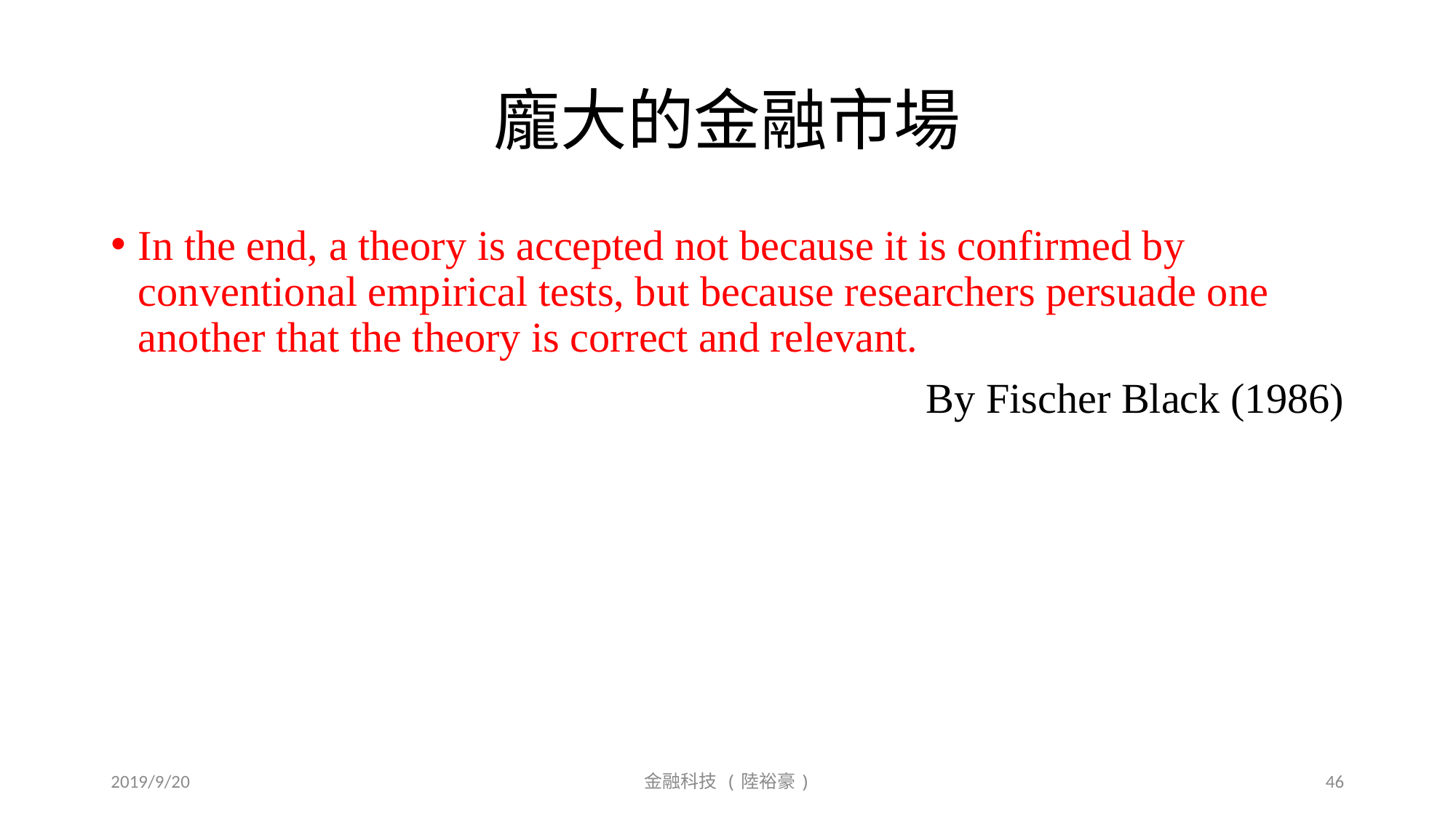

# 龐大的金融市場
In the end, a theory is accepted not because it is confirmed by conventional empirical tests, but because researchers persuade one another that the theory is correct and relevant.
By Fischer Black (1986)
2019/9/20
金融科技 (陸裕豪)
46